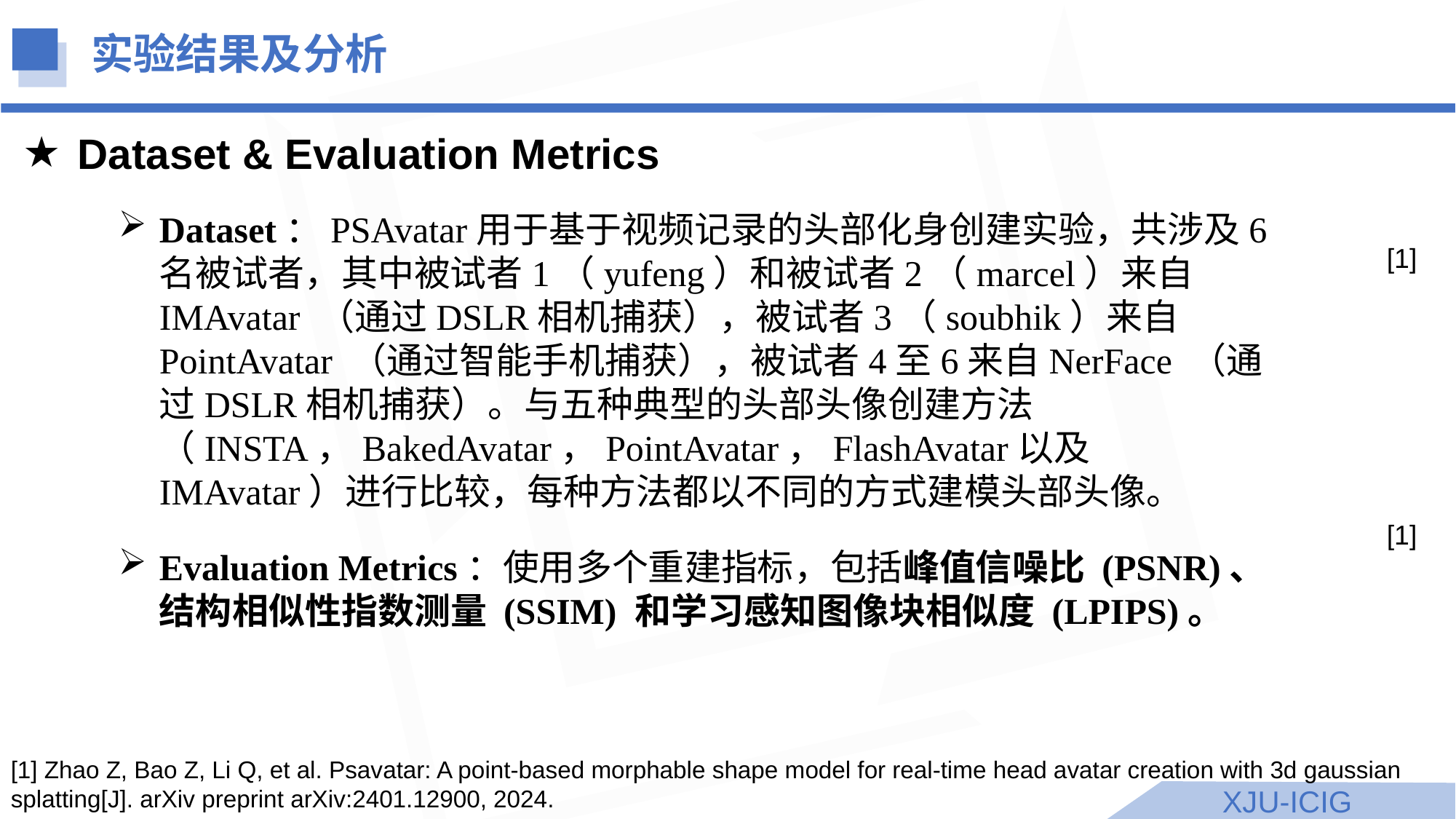

实验结果及分析

Dataset & Evaluation Metrics
Dataset：PSAvatar用于基于视频记录的头部化身创建实验，共涉及6名被试者，其中被试者1（yufeng）和被试者2（marcel）来自IMAvatar （通过DSLR相机捕获），被试者3（soubhik）来自PointAvatar （通过智能手机捕获），被试者4至6来自NerFace （通过DSLR相机捕获）。与五种典型的头部头像创建方法（INSTA，BakedAvatar，PointAvatar，FlashAvatar以及IMAvatar）进行比较，每种方法都以不同的方式建模头部头像。
[1]
[1]
Evaluation Metrics：使用多个重建指标，包括峰值信噪比 (PSNR)、结构相似性指数测量 (SSIM) 和学习感知图像块相似度 (LPIPS)。
[1] Zhao Z, Bao Z, Li Q, et al. Psavatar: A point-based morphable shape model for real-time head avatar creation with 3d gaussian splatting[J]. arXiv preprint arXiv:2401.12900, 2024.
XJU-ICIG